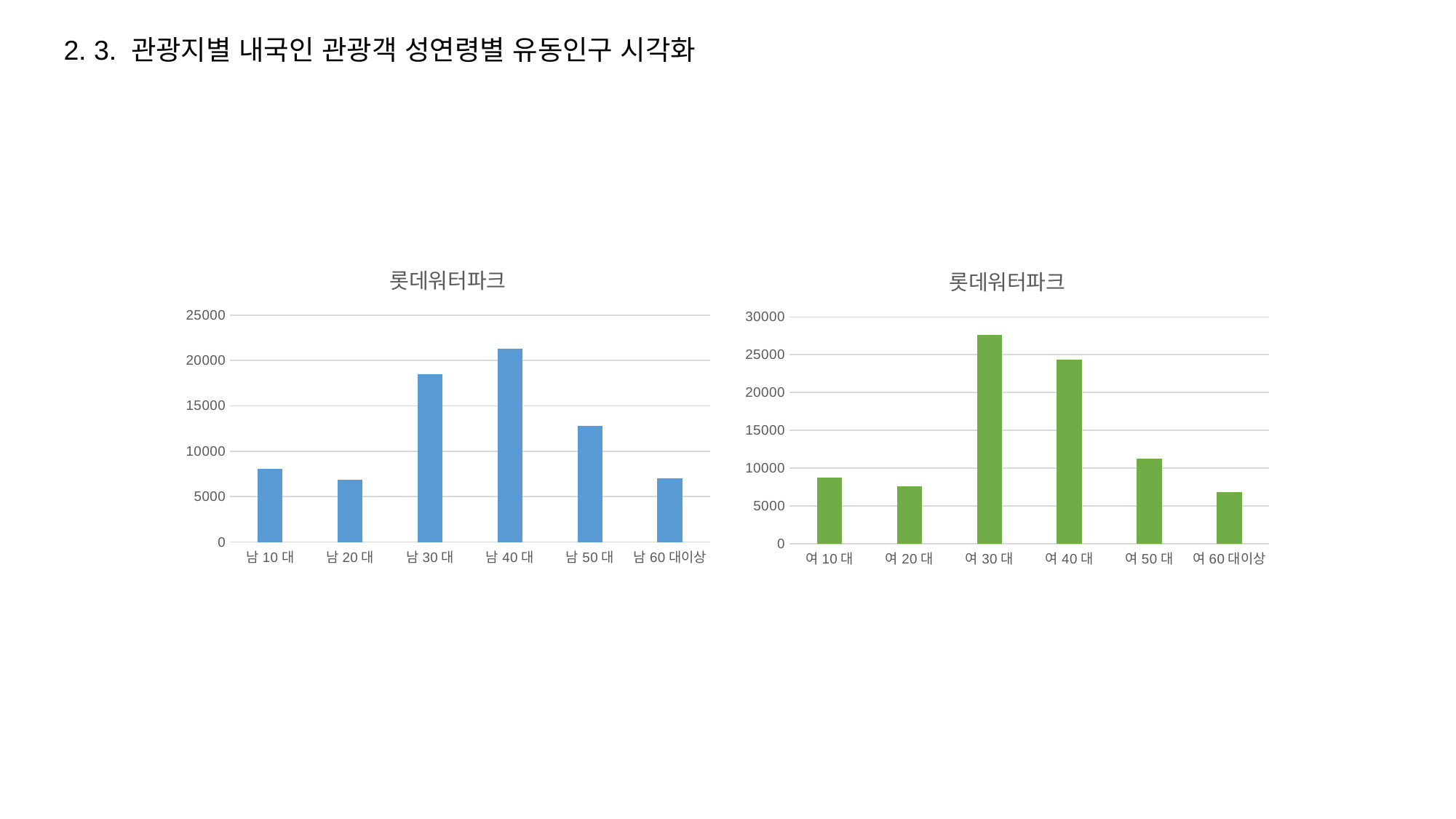

2. 3. 관광지별 내국인 관광객 성연령별 유동인구 시각화

### Chart:

| Category | 롯데워터파크 |
|---|---|
| 남10대 | 8074.340000000001 |
| 남20대 | 6905.969999999999 |
| 남30대 | 18508.660000000033 |
| 남40대 | 21327.499999999967 |
| 남50대 | 12800.439999999984 |
| 남60대이상 | 7066.0599999999995 |

### Chart:

| Category | 롯데워터파크 |
|---|---|
| 여10대 | 8799.73 |
| 여20대 | 7592.149999999999 |
| 여30대 | 27660.24000000014 |
| 여40대 | 24353.100000000097 |
| 여50대 | 11287.389999999965 |
| 여60대이상 | 6793.47999999999 |